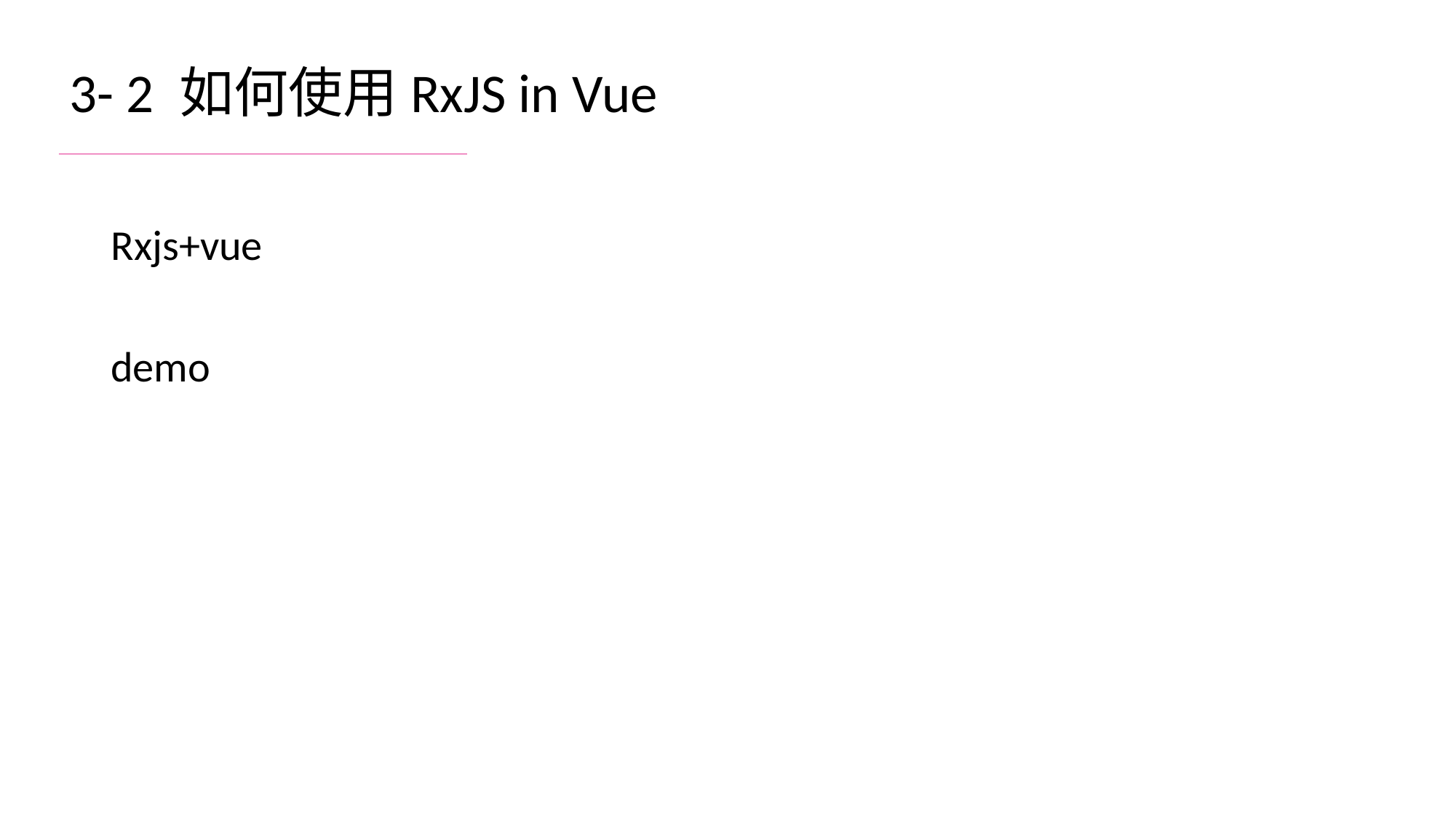

3- 2 如何使用RxJS in Vue
Rxjs+vue

demo